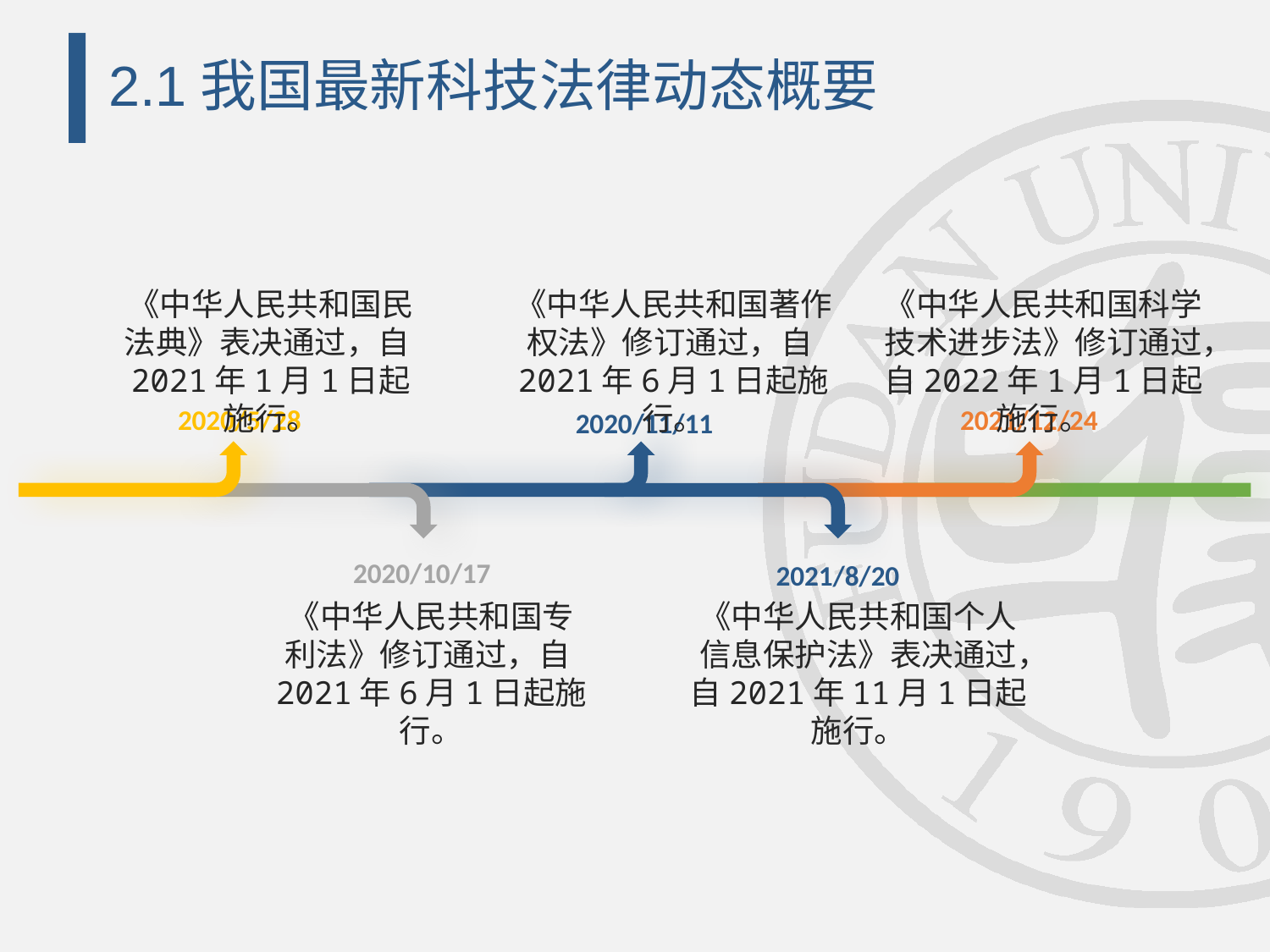

# 2.1我国最新科技法律动态概要
《中华人民共和国民法典》表决通过，自2021年1月1日起施行。
《中华人民共和国著作权法》修订通过，自2021年6月1日起施行。
《中华人民共和国科学技术进步法》修订通过，自2022年1月1日起施行。

2021/12/24
2020/5/28
2020/11/11

2020/10/17
2021/8/20
《中华人民共和国专利法》修订通过，自2021年6月1日起施行。
《中华人民共和国个人信息保护法》表决通过，自2021年11月1日起施行。